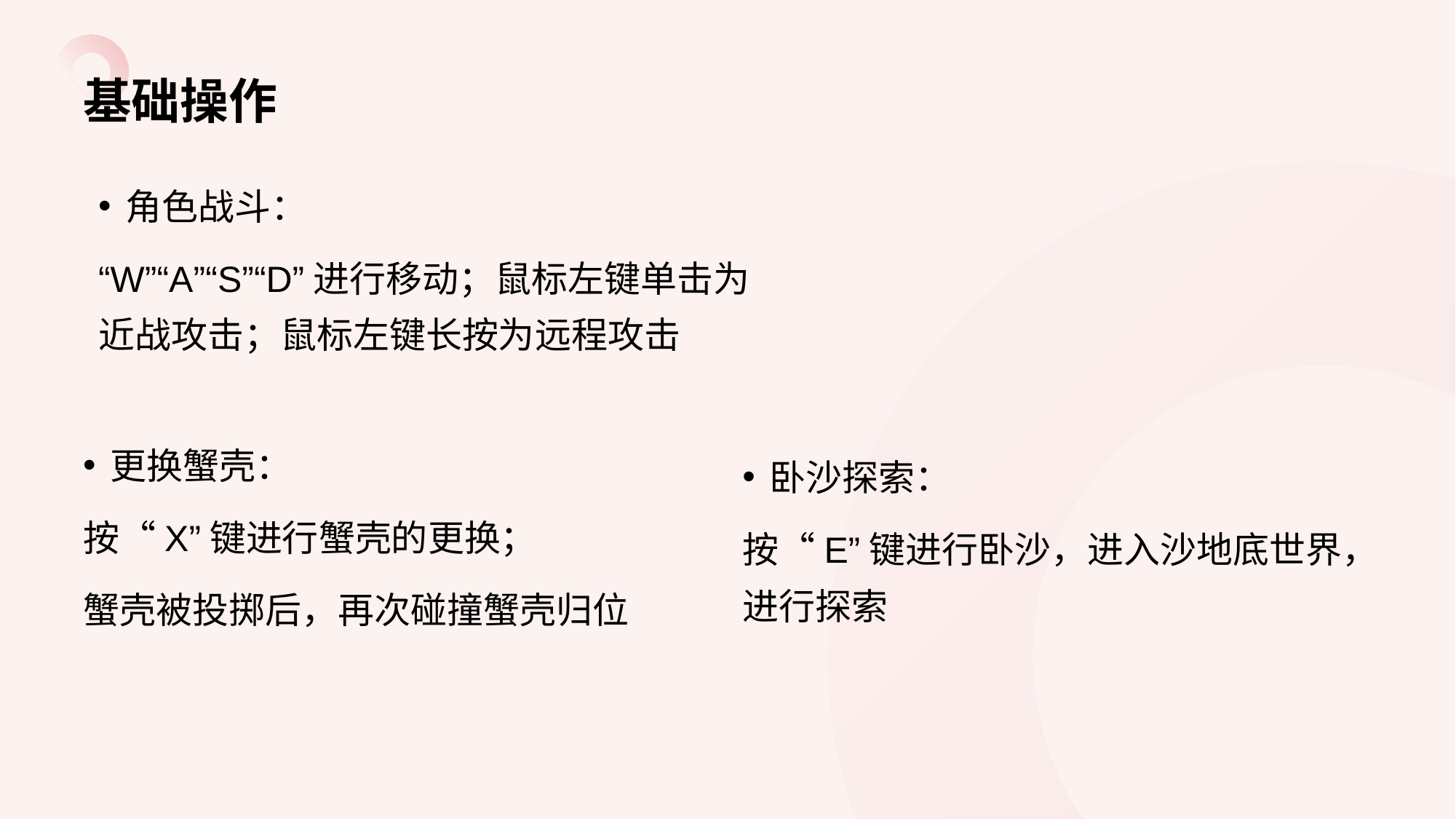

# 基础操作
角色战斗：
“W”“A”“S”“D”进行移动；鼠标左键单击为近战攻击；鼠标左键长按为远程攻击
更换蟹壳：
按“X”键进行蟹壳的更换；
蟹壳被投掷后，再次碰撞蟹壳归位
卧沙探索：
按“E”键进行卧沙，进入沙地底世界，进行探索